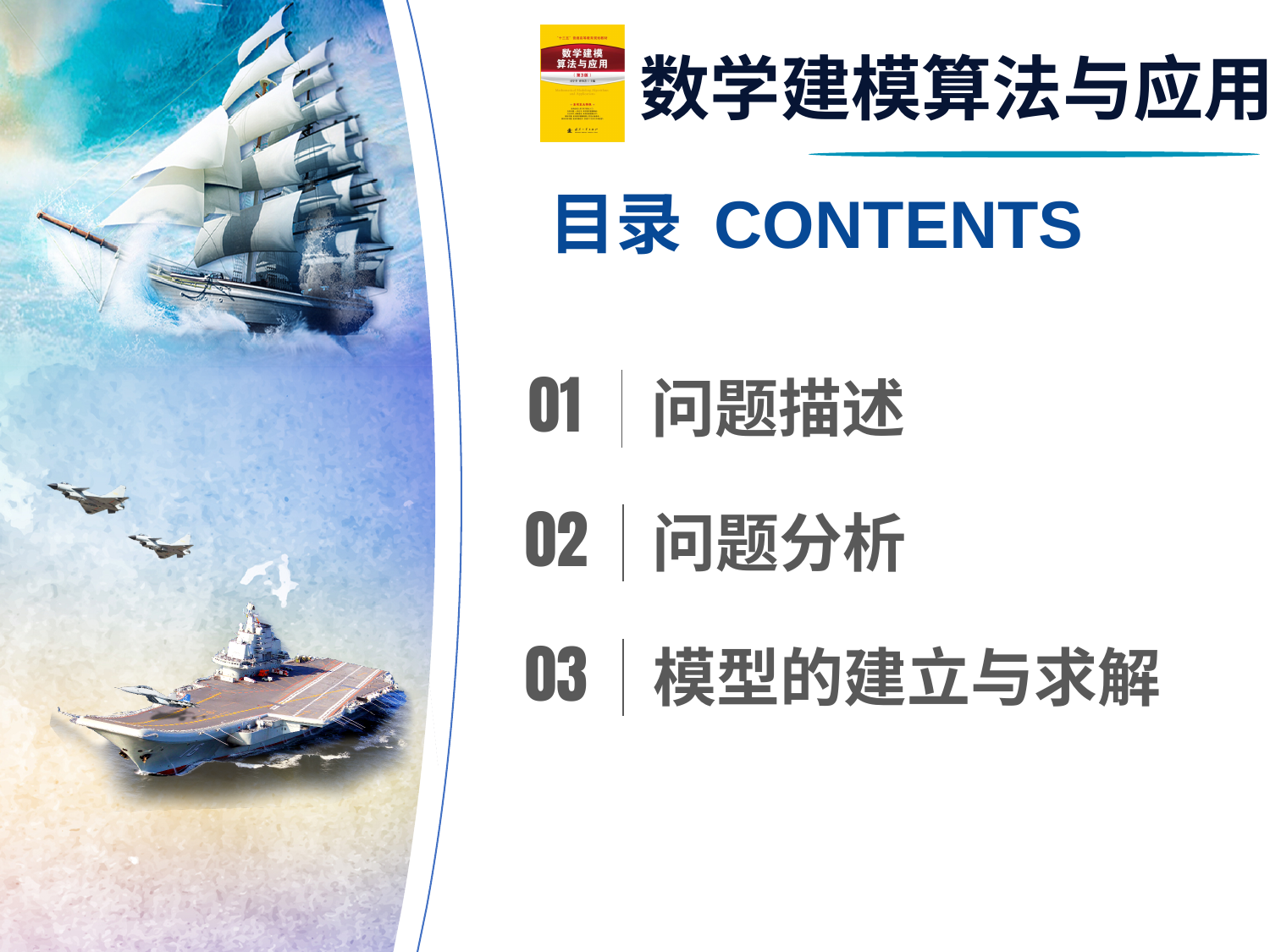

目录 CONTENTS
01
问题描述
02
问题分析
03
模型的建立与求解